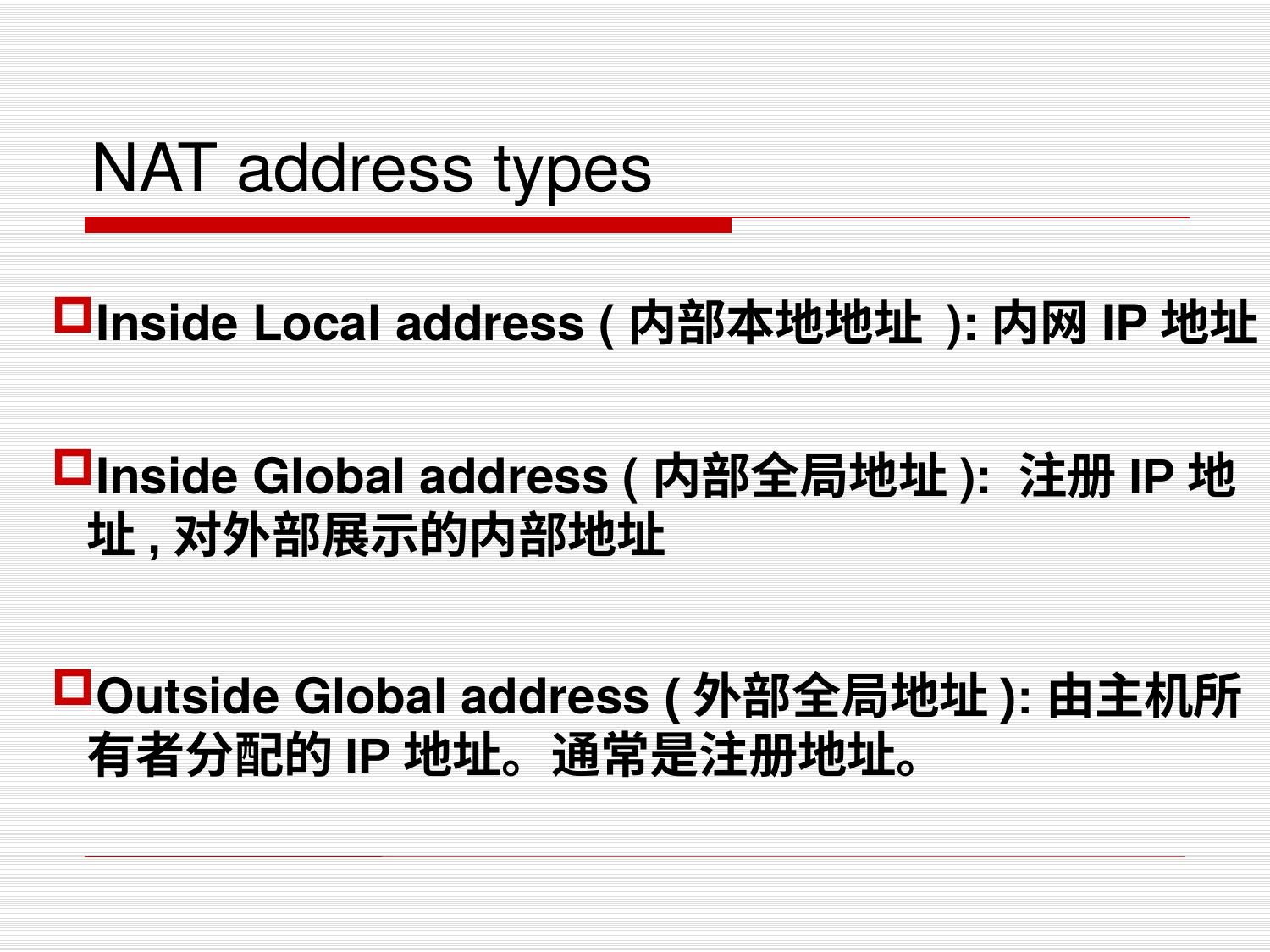

# NAT address types
Inside Local address (内部本地地址 ):内网IP地址

Inside Global address (内部全局地址): 注册IP地址,对外部展示的内部地址

Outside Global address (外部全局地址):由主机所有者分配的IP地址。通常是注册地址。